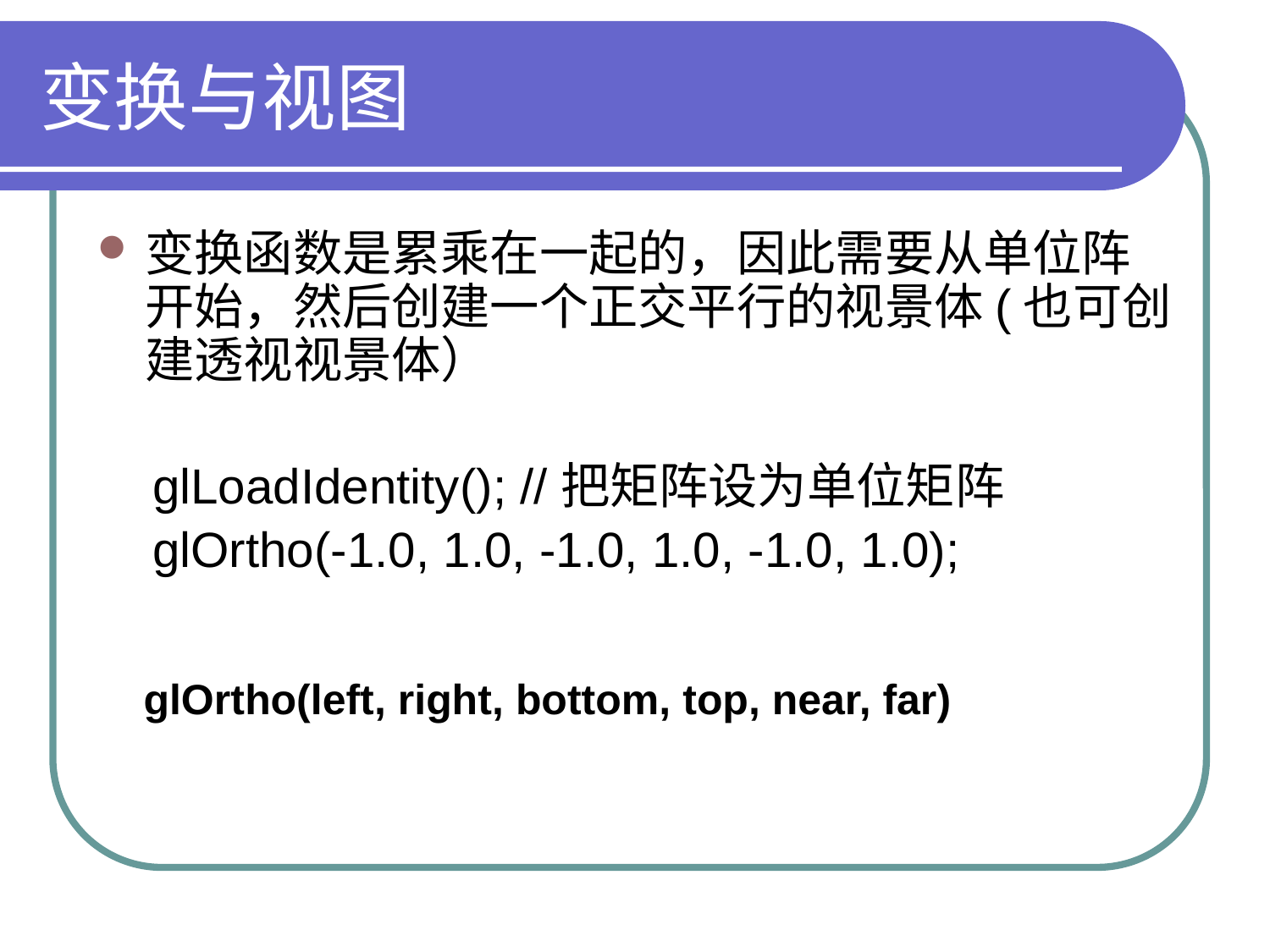

# 变换与视图
变换函数是累乘在一起的，因此需要从单位阵    开始，然后创建一个正交平行的视景体(也可创建透视视景体）

    glLoadIdentity(); //把矩阵设为单位矩阵
    glOrtho(-1.0, 1.0, -1.0, 1.0, -1.0, 1.0);

glOrtho(left, right, bottom, top, near, far)